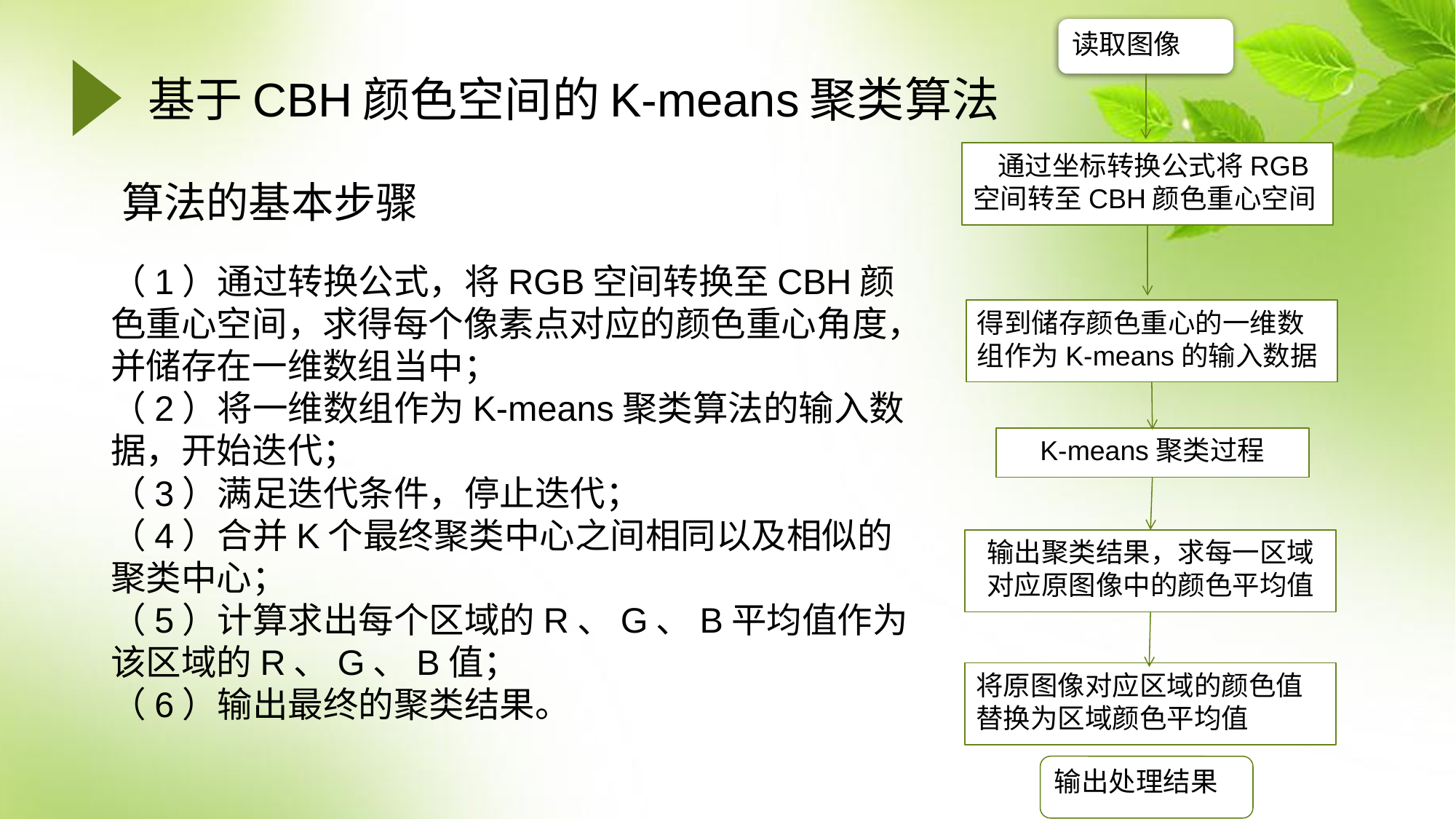

读取图像
   通过坐标转换公式将RGB空间转至CBH颜色重心空间
得到储存颜色重心的一维数组作为K-means的输入数据
K-means聚类过程
输出聚类结果，求每一区域对应原图像中的颜色平均值
将原图像对应区域的颜色值替换为区域颜色平均值
输出处理结果
# 基于CBH颜色空间的K-means聚类算法
算法的基本步骤
（1）通过转换公式，将RGB空间转换至CBH颜色重心空间，求得每个像素点对应的颜色重心角度，并储存在一维数组当中；
（2）将一维数组作为K-means聚类算法的输入数据，开始迭代；
（3）满足迭代条件，停止迭代；
（4）合并K个最终聚类中心之间相同以及相似的聚类中心；
（5）计算求出每个区域的R、G、B平均值作为该区域的R、G、B值；
（6）输出最终的聚类结果。